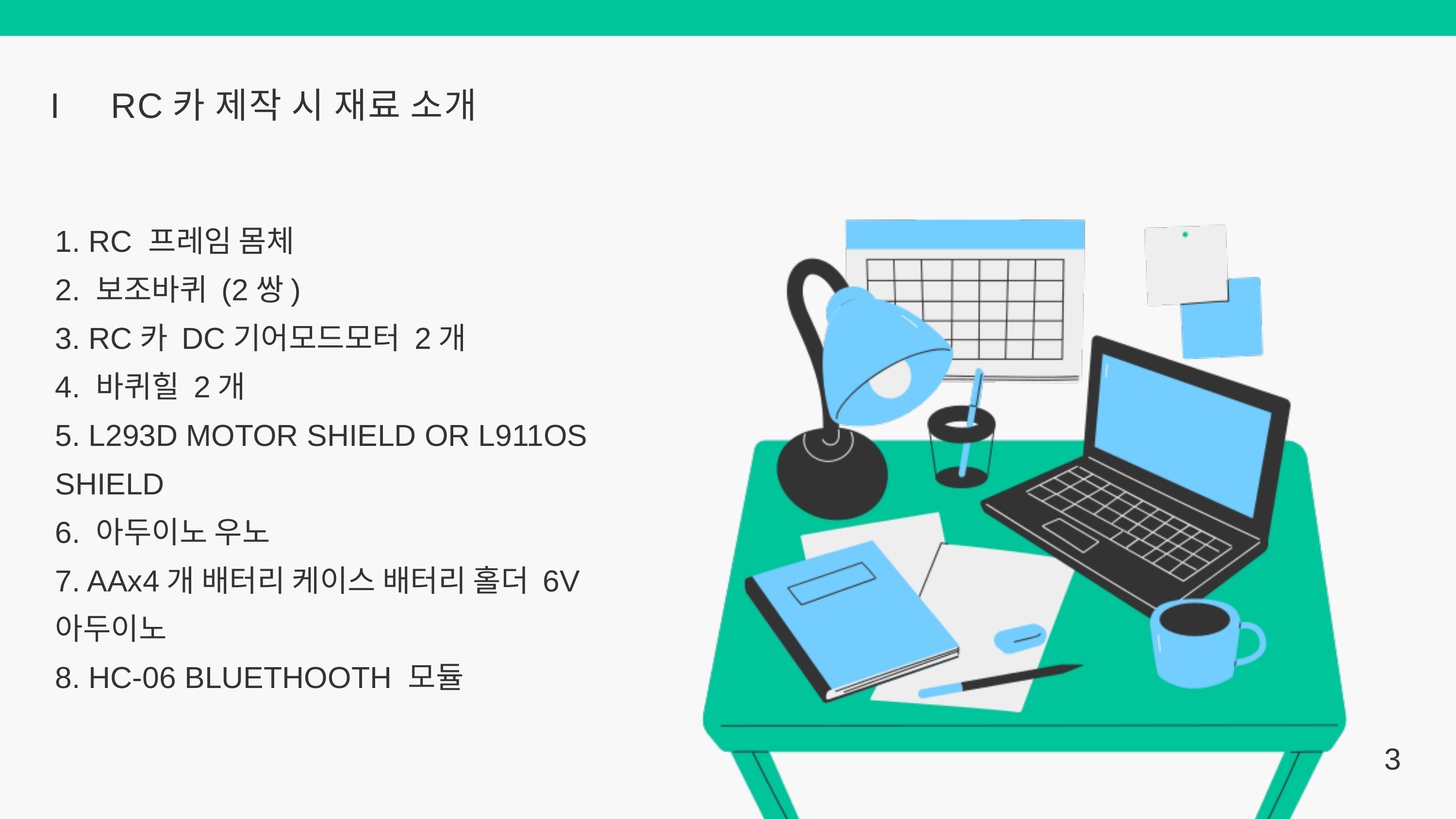

I
RC카 제작 시 재료 소개
1. RC 프레임 몸체
2. 보조바퀴 (2쌍)
3. RC카 DC기어모드모터 2개
4. 바퀴힐 2개
5. L293D MOTOR SHIELD OR L911OS SHIELD
6. 아두이노 우노
7. AAx4개 배터리 케이스 배터리 홀더 6V 아두이노
8. HC-06 BLUETHOOTH 모듈

3